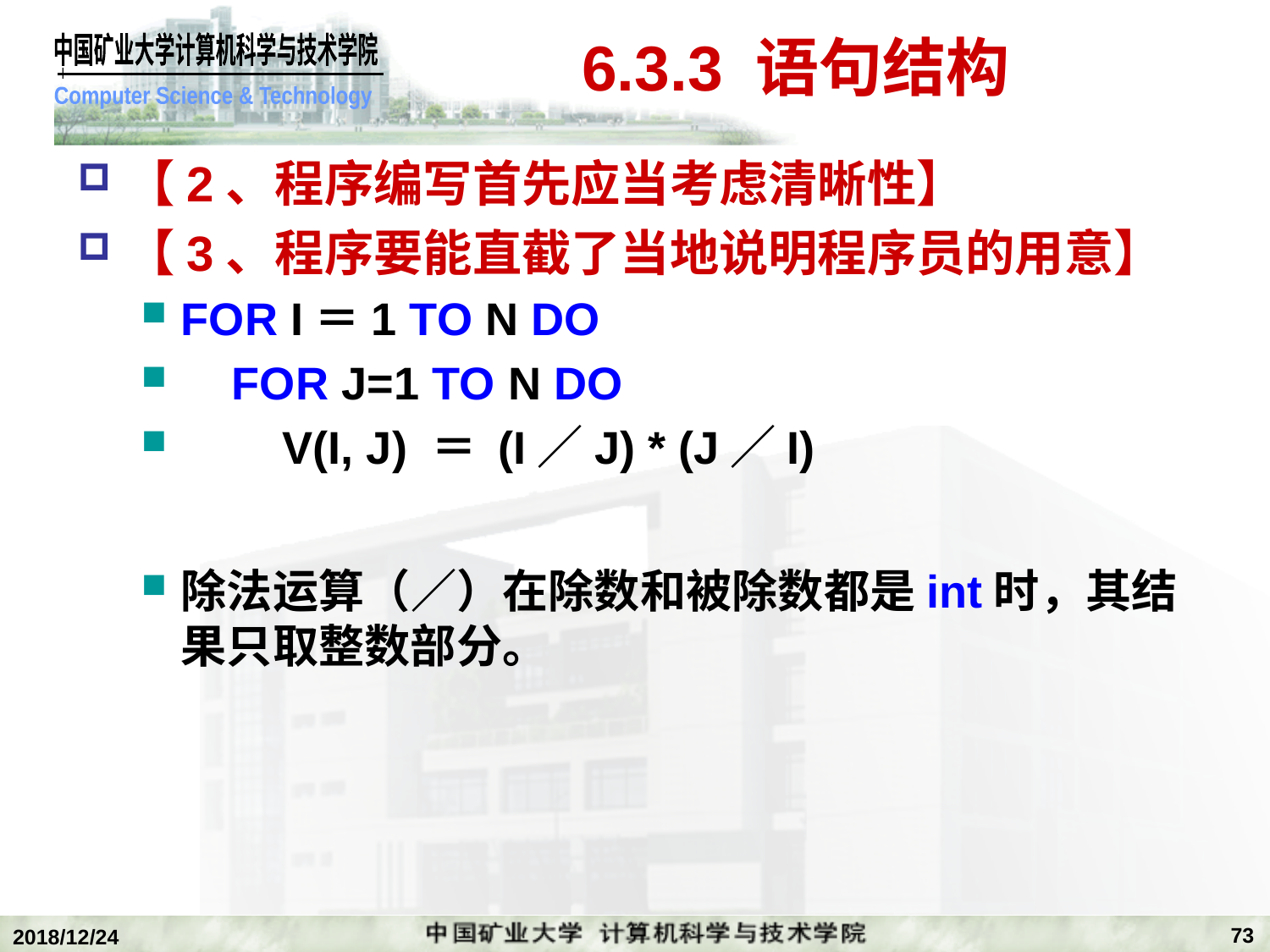

# 6.3.3 语句结构
【2、程序编写首先应当考虑清晰性】
【3、程序要能直截了当地说明程序员的用意】
FOR I＝1 TO N DO
    FOR J=1 TO N DO
        V(I, J) ＝ (I／J) * (J／I)

除法运算（／）在除数和被除数都是int时，其结果只取整数部分。
73
2018/12/24